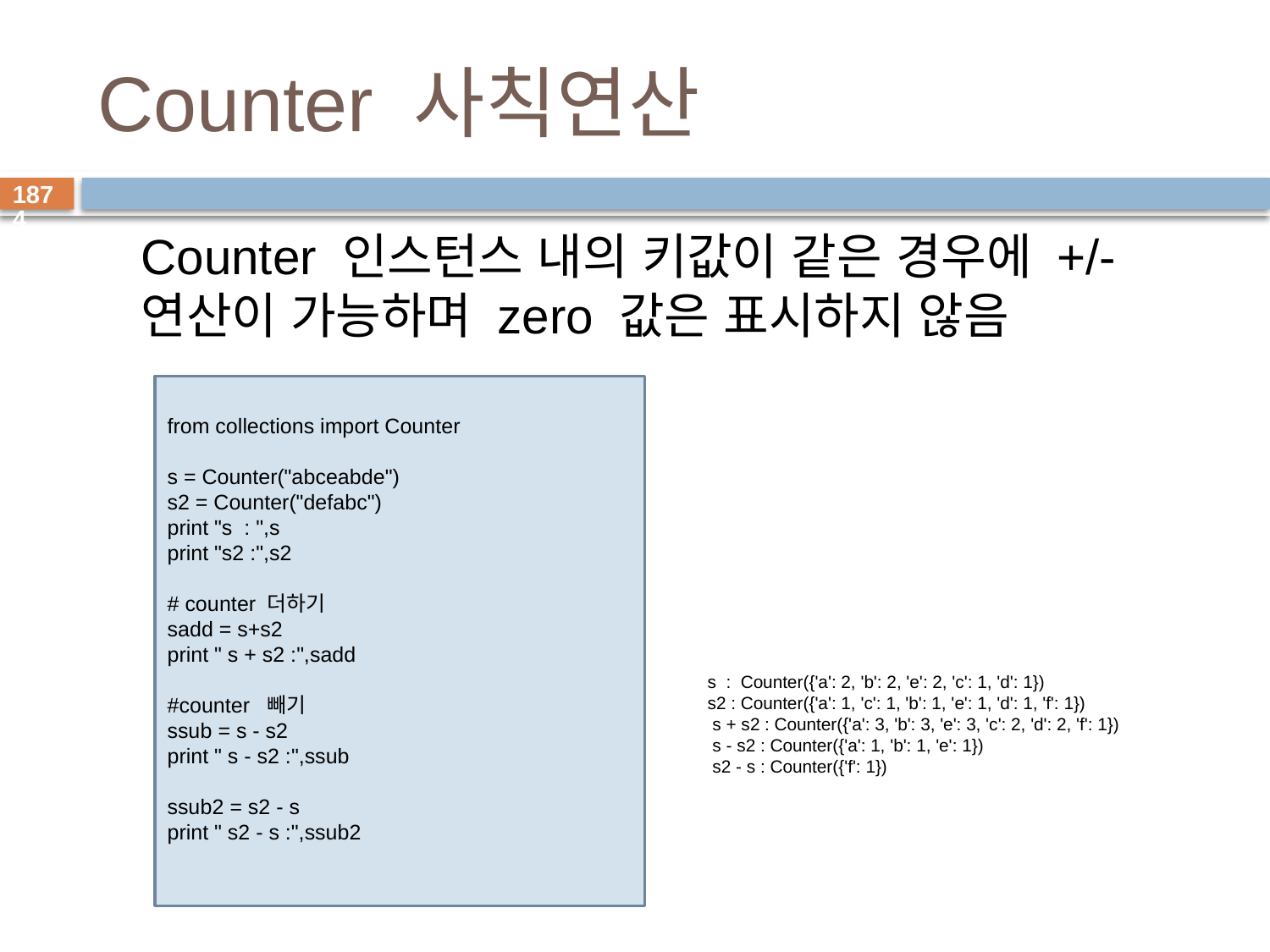

# Counter 사칙연산
1874
Counter 인스턴스 내의 키값이 같은 경우에 +/- 연산이 가능하며 zero 값은 표시하지 않음
from collections import Counter

s = Counter("abceabde")
s2 = Counter("defabc")
print "s  : ",s
print "s2 :",s2

# counter 더하기
sadd = s+s2
print " s + s2 :",sadd

#counter  빼기
ssub = s - s2
print " s - s2 :",ssub

ssub2 = s2 - s
print " s2 - s :",ssub2

s  :  Counter({'a': 2, 'b': 2, 'e': 2, 'c': 1, 'd': 1})
s2 : Counter({'a': 1, 'c': 1, 'b': 1, 'e': 1, 'd': 1, 'f': 1})
 s + s2 : Counter({'a': 3, 'b': 3, 'e': 3, 'c': 2, 'd': 2, 'f': 1})
 s - s2 : Counter({'a': 1, 'b': 1, 'e': 1})
 s2 - s : Counter({'f': 1})